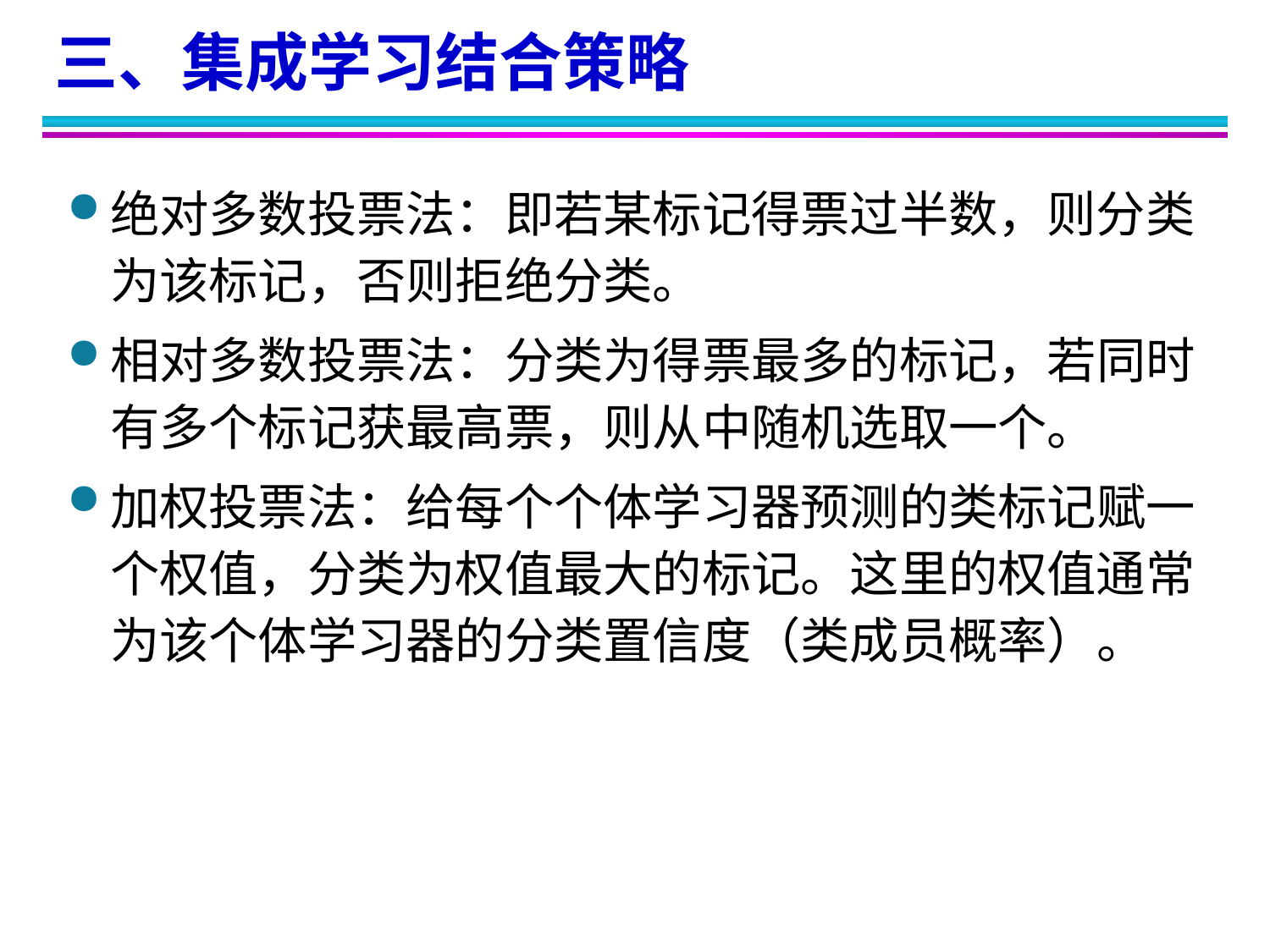

三、集成学习结合策略
绝对多数投票法：即若某标记得票过半数，则分类为该标记，否则拒绝分类。
相对多数投票法：分类为得票最多的标记，若同时有多个标记获最高票，则从中随机选取一个。
加权投票法：给每个个体学习器预测的类标记赋一个权值，分类为权值最大的标记。这里的权值通常为该个体学习器的分类置信度（类成员概率）。